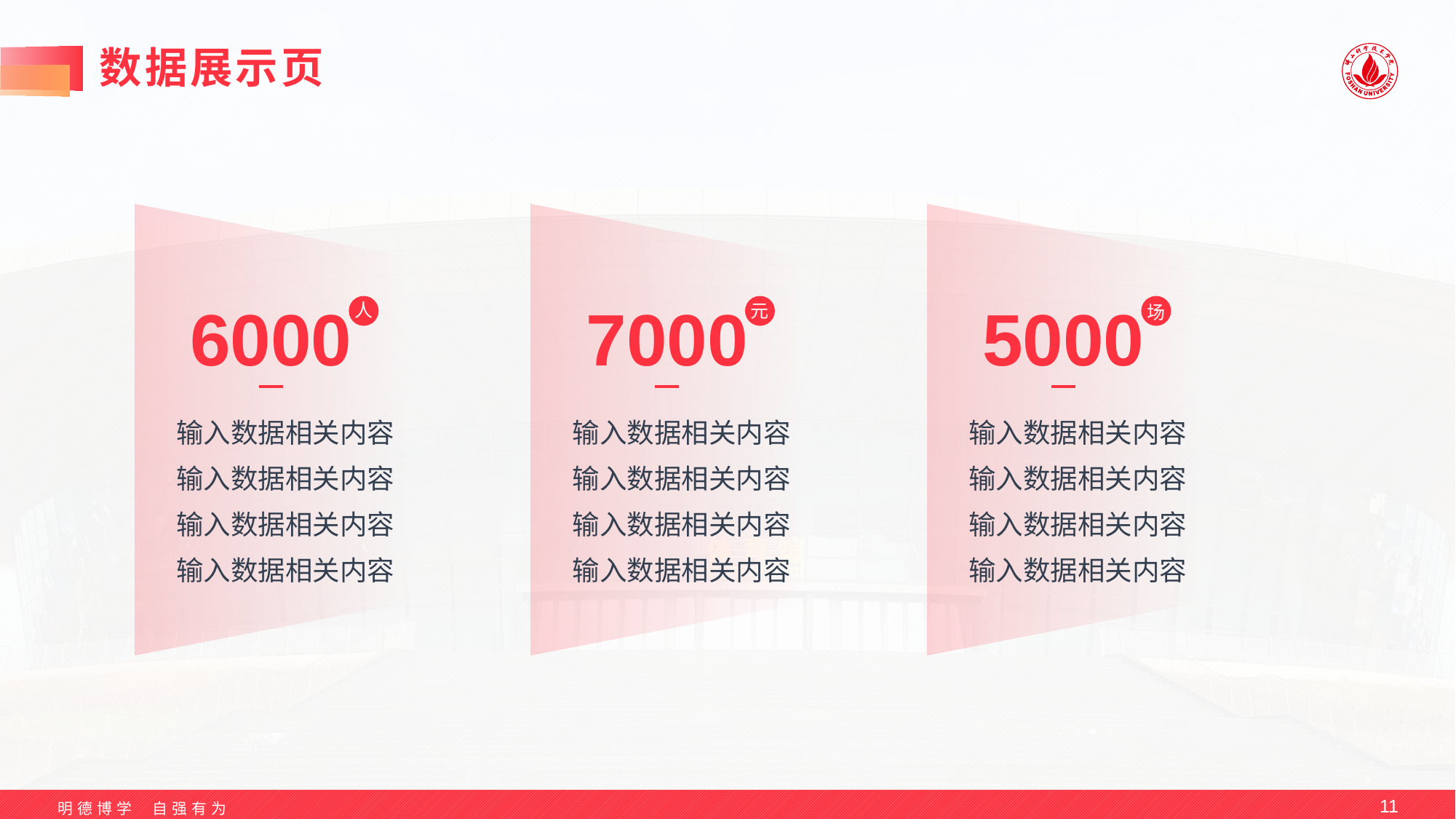

# 数据展示页
6000
人

输入数据相关内容
输入数据相关内容
输入数据相关内容
输入数据相关内容
7000
元

输入数据相关内容
输入数据相关内容
输入数据相关内容
输入数据相关内容
5000
场

输入数据相关内容
输入数据相关内容
输入数据相关内容
输入数据相关内容

11